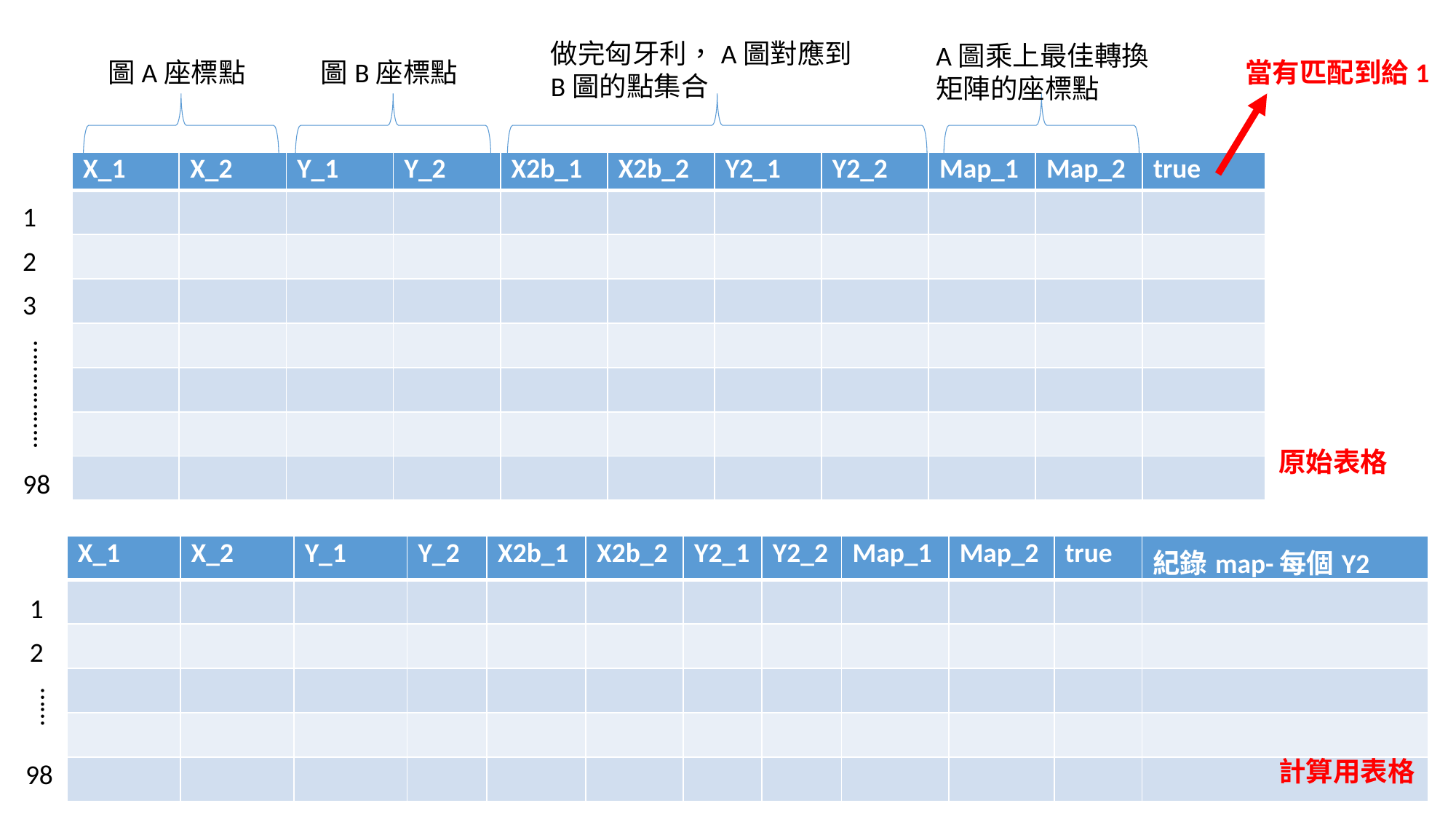

做完匈牙利，A圖對應到
B圖的點集合
A圖乘上最佳轉換
矩陣的座標點
圖A座標點
圖B座標點
當有匹配到給1
| X\_1 | X\_2 | Y\_1 | Y\_2 | X2b\_1 | X2b\_2 | Y2\_1 | Y2\_2 | Map\_1 | Map\_2 | true |
| --- | --- | --- | --- | --- | --- | --- | --- | --- | --- | --- |
|  |  |  |  |  |  |  |  |  |  |  |
|  |  |  |  |  |  |  |  |  |  |  |
|  |  |  |  |  |  |  |  |  |  |  |
|  |  |  |  |  |  |  |  |  |  |  |
|  |  |  |  |  |  |  |  |  |  |  |
|  |  |  |  |  |  |  |  |  |  |  |
|  |  |  |  |  |  |  |  |  |  |  |
1
2
3
……………..
原始表格
98
| X\_1 | X\_2 | Y\_1 | Y\_2 | X2b\_1 | X2b\_2 | Y2\_1 | Y2\_2 | Map\_1 | Map\_2 | true | 紀錄map-每個Y2 |
| --- | --- | --- | --- | --- | --- | --- | --- | --- | --- | --- | --- |
|  |  |  |  |  |  |  |  |  |  |  |  |
|  |  |  |  |  |  |  |  |  |  |  |  |
|  |  |  |  |  |  |  |  |  |  |  |  |
|  |  |  |  |  |  |  |  |  |  |  |  |
|  |  |  |  |  |  |  |  |  |  |  |  |
1
2
……
計算用表格
98